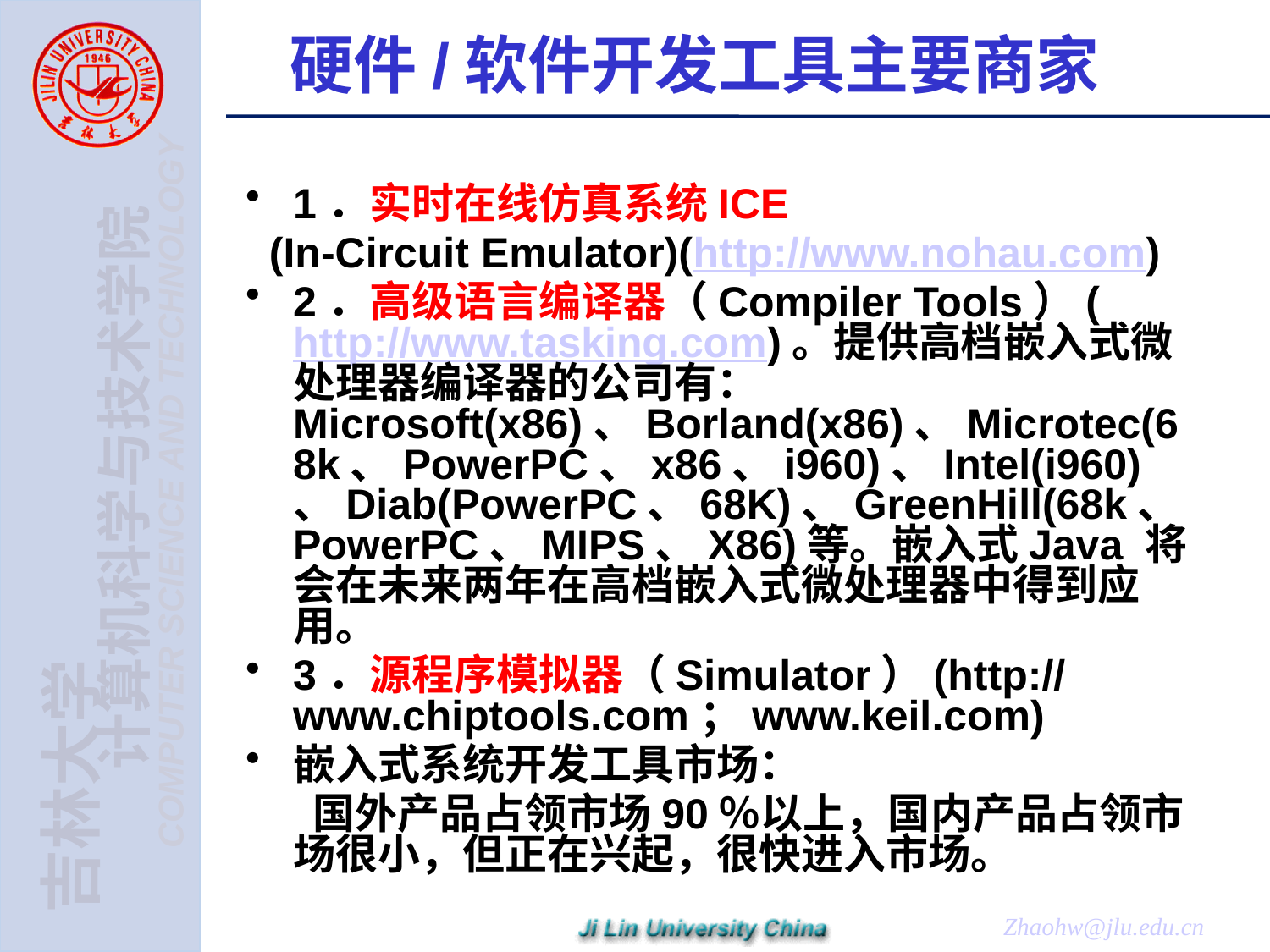

# 硬件/软件开发工具主要商家
1．实时在线仿真系统ICE
  (In-Circuit Emulator)(http://www.nohau.com)
2．高级语言编译器（Compiler Tools）(http://www.tasking.com)。提供高档嵌入式微处理器编译器的公司有：Microsoft(x86)、Borland(x86)、Microtec(68k、PowerPC、x86、i960)、Intel(i960)、Diab(PowerPC、68K)、GreenHill(68k、PowerPC、MIPS、X86)等。嵌入式Java 将会在未来两年在高档嵌入式微处理器中得到应用。
3．源程序模拟器（Simulator）(http://www.chiptools.com；www.keil.com)
嵌入式系统开发工具市场：
      国外产品占领市场90％以上，国内产品占领市场很小，但正在兴起，很快进入市场。